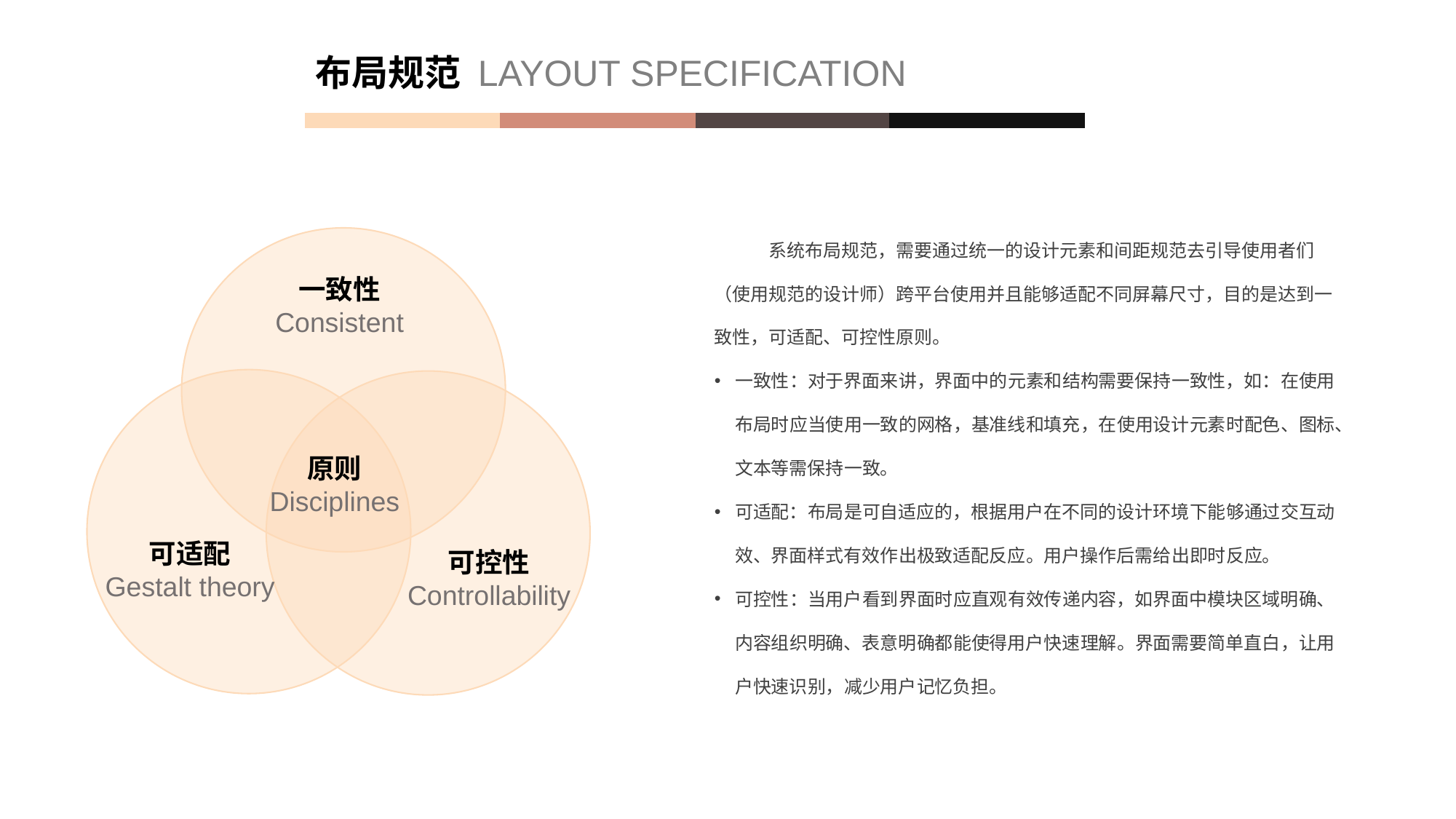

布局规范 LAYOUT SPECIFICATION
系统布局规范，需要通过统一的设计元素和间距规范去引导使用者们（使用规范的设计师）跨平台使用并且能够适配不同屏幕尺寸，目的是达到一致性，可适配、可控性原则。
一致性：对于界面来讲，界面中的元素和结构需要保持一致性，如：在使用布局时应当使用一致的网格，基准线和填充，在使用设计元素时配色、图标、文本等需保持一致。
可适配：布局是可自适应的，根据用户在不同的设计环境下能够通过交互动效、界面样式有效作出极致适配反应。用户操作后需给出即时反应。
可控性：当用户看到界面时应直观有效传递内容，如界面中模块区域明确、内容组织明确、表意明确都能使得用户快速理解。界面需要简单直白，让用户快速识别，减少用户记忆负担。

一致性
Consistent
原则
Disciplines
可适配
Gestalt theory
可控性
Controllability